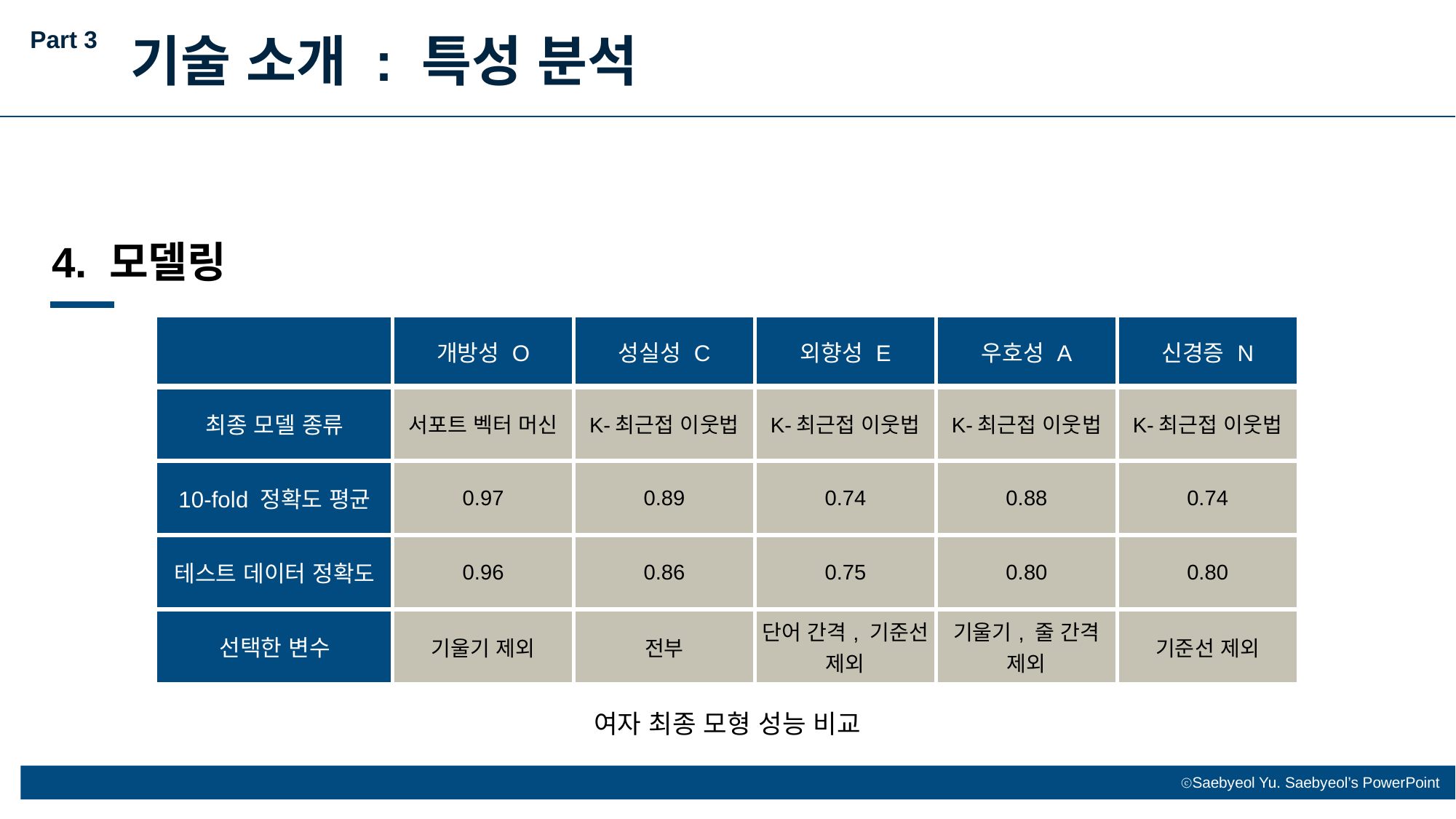

Part 3
기술 소개 : 특성 분석
4. 모델링
|  | 개방성 O | 성실성 C | 외향성 E | 우호성 A | 신경증 N |
| --- | --- | --- | --- | --- | --- |
| 최종 모델 종류 | 서포트 벡터 머신 | K-최근접 이웃법 | K-최근접 이웃법 | K-최근접 이웃법 | K-최근접 이웃법 |
| 10-fold 정확도 평균 | 0.97 | 0.89 | 0.74 | 0.88 | 0.74 |
| 테스트 데이터 정확도 | 0.96 | 0.86 | 0.75 | 0.80 | 0.80 |
| 선택한 변수 | 기울기 제외 | 전부 | 단어 간격, 기준선 제외 | 기울기, 줄 간격 제외 | 기준선 제외 |
여자 최종 모형 성능 비교